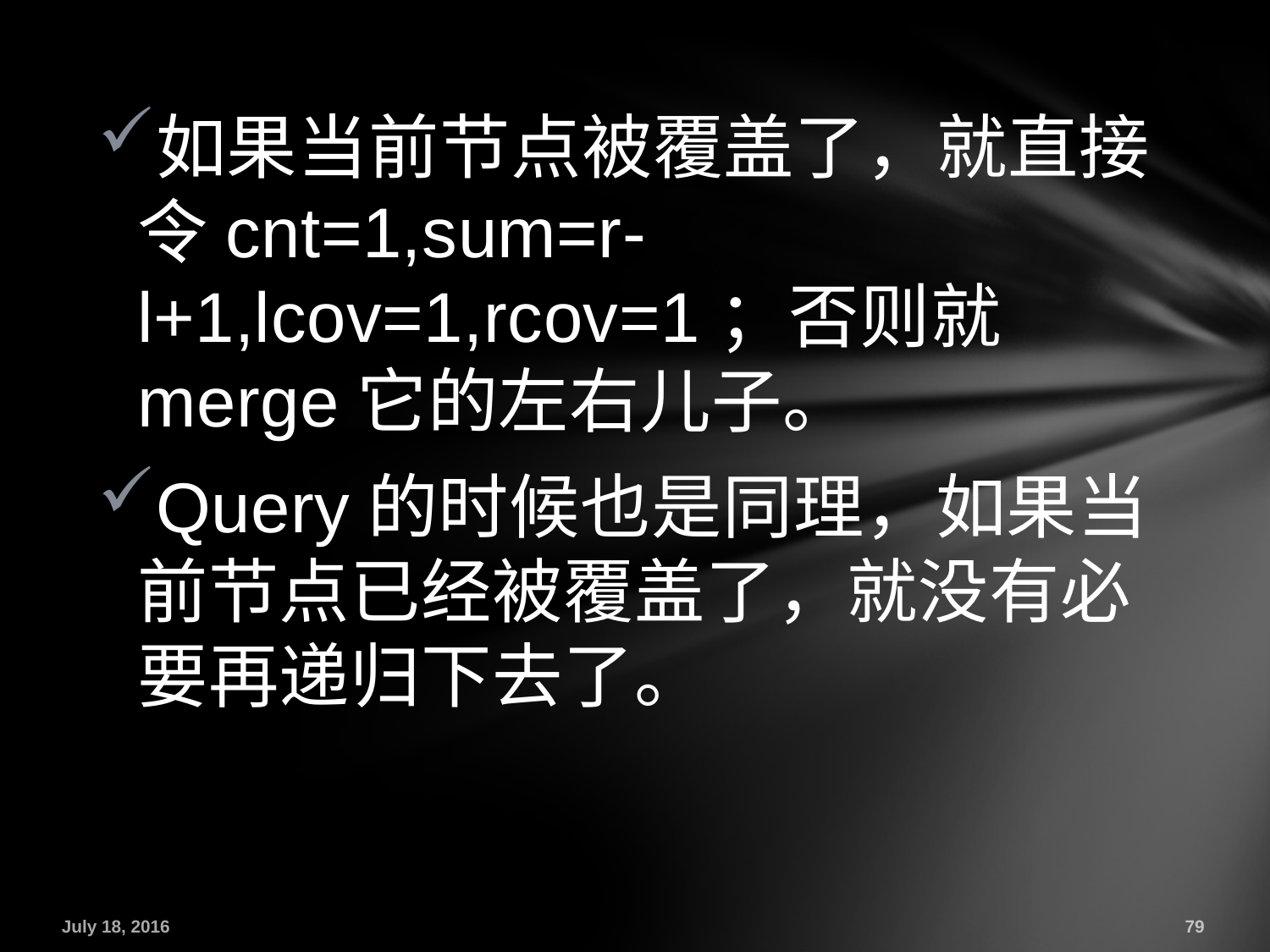

如果当前节点被覆盖了，就直接令cnt=1,sum=r-l+1,lcov=1,rcov=1；否则就merge它的左右儿子。
Query的时候也是同理，如果当前节点已经被覆盖了，就没有必要再递归下去了。

July 18, 2016

79